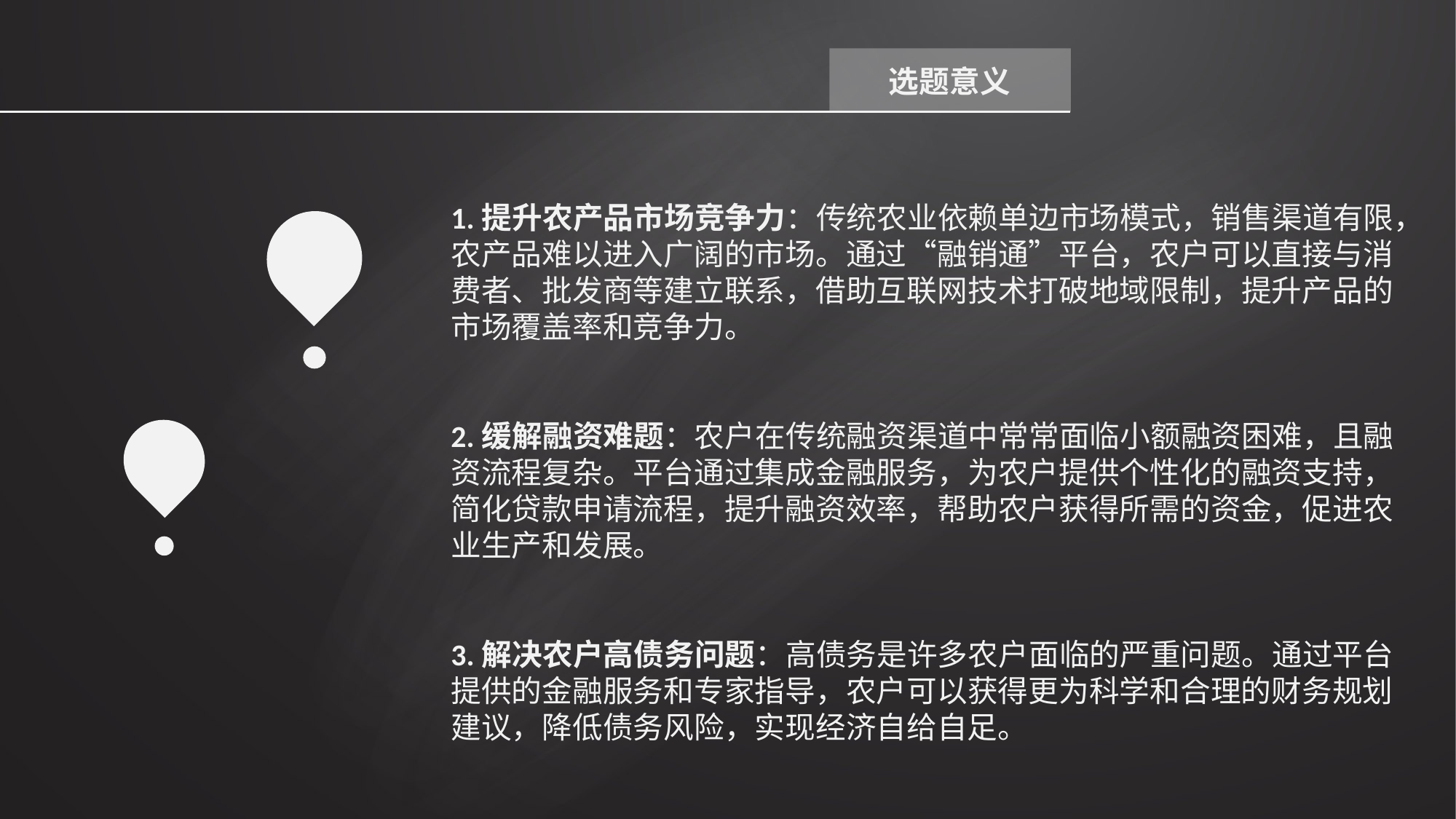

选题意义
1.提升农产品市场竞争力：传统农业依赖单边市场模式，销售渠道有限，农产品难以进入广阔的市场。通过“融销通”平台，农户可以直接与消费者、批发商等建立联系，借助互联网技术打破地域限制，提升产品的市场覆盖率和竞争力。

2.缓解融资难题：农户在传统融资渠道中常常面临小额融资困难，且融资流程复杂。平台通过集成金融服务，为农户提供个性化的融资支持，简化贷款申请流程，提升融资效率，帮助农户获得所需的资金，促进农业生产和发展。

3.解决农户高债务问题：高债务是许多农户面临的严重问题。通过平台提供的金融服务和专家指导，农户可以获得更为科学和合理的财务规划建议，降低债务风险，实现经济自给自足。